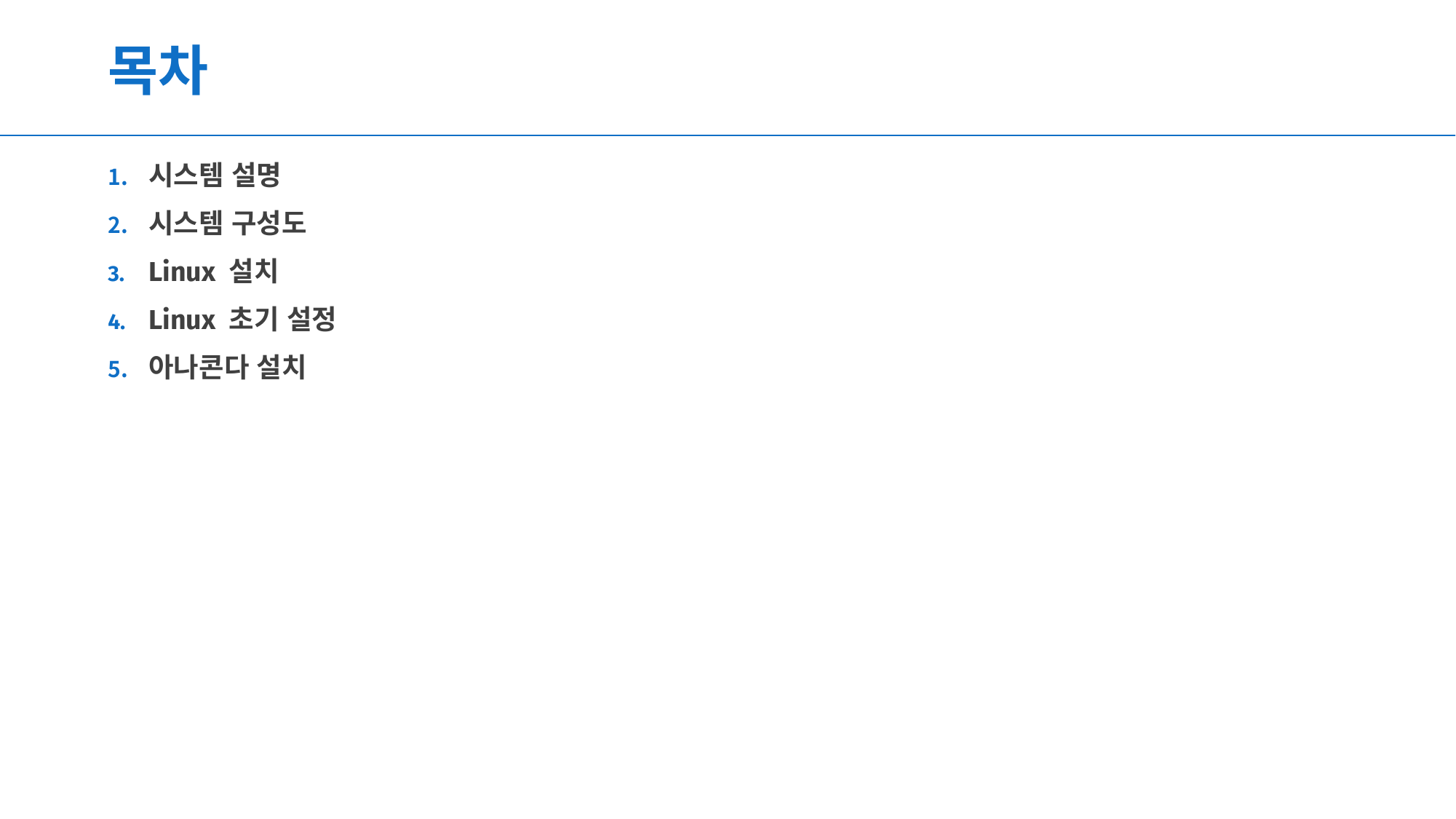

# 목차
시스템 설명
시스템 구성도
Linux 설치
Linux 초기 설정
아나콘다 설치